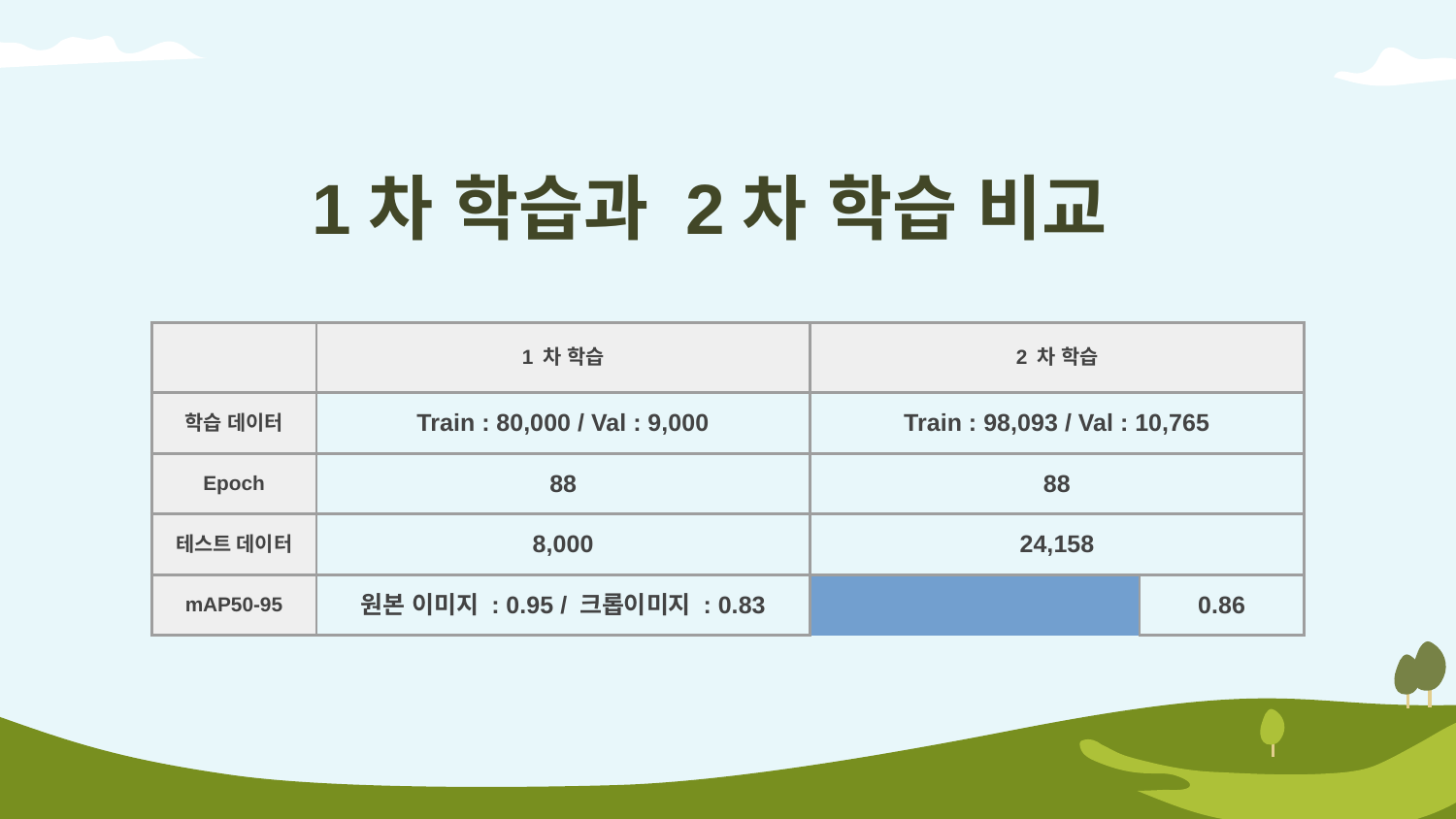

# 1차 학습과 2차 학습 비교
|  | 1 차 학습 |  |  | 2 차 학습 |  |  |
| --- | --- | --- | --- | --- | --- | --- |
| 학습 데이터 | Train : 80,000 / Val : 9,000 |  |  | Train : 98,093 / Val : 10,765 |  |  |
| Epoch | 88 |  |  | 88 |  |  |
| 테스트 데이터 | 8,000 |  |  | 24,158 |  |  |
| mAP50-95 | 원본 이미지 : 0.95 / 크롭이미지 : 0.83 |  |  | 0.86 |  |  |